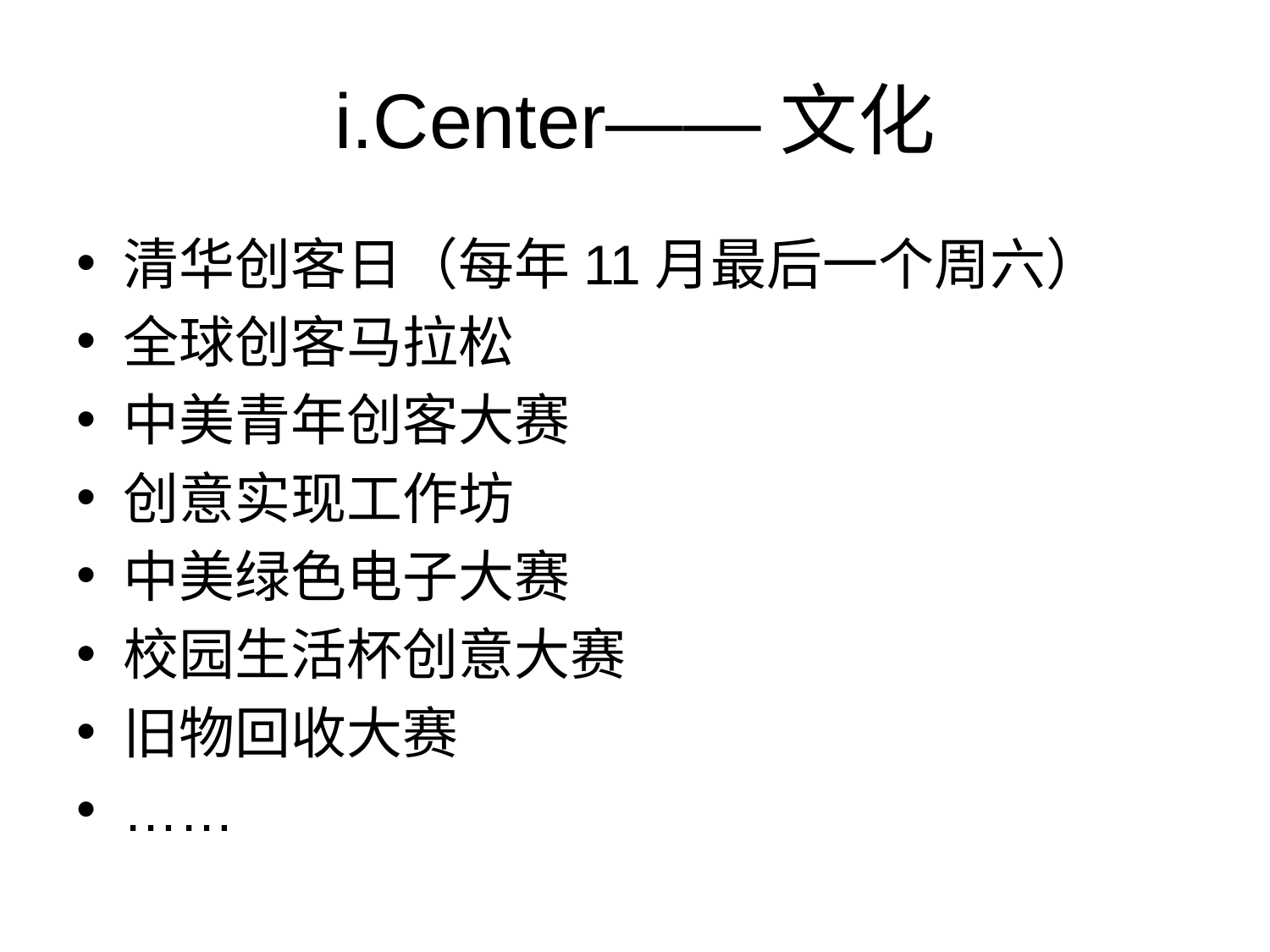

# i.Center——文化
清华创客日（每年11月最后一个周六）
全球创客马拉松
中美青年创客大赛
创意实现工作坊
中美绿色电子大赛
校园生活杯创意大赛
旧物回收大赛
……